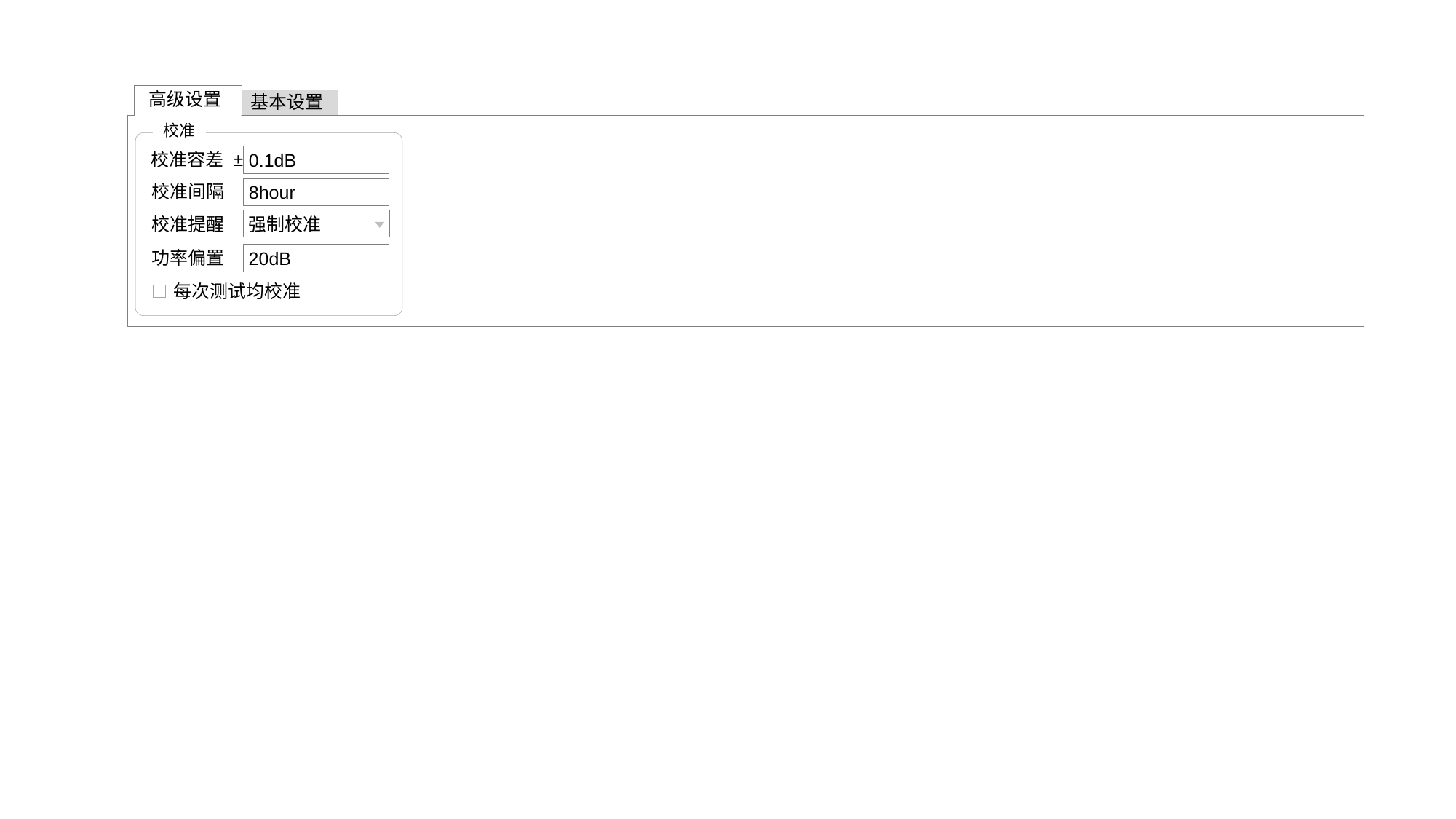

高级设置

基本设置

校准

校准容差 ±
0.1dB
校准间隔
8hour
强制校准

校准提醒
功率偏置
20dB
每次测试均校准